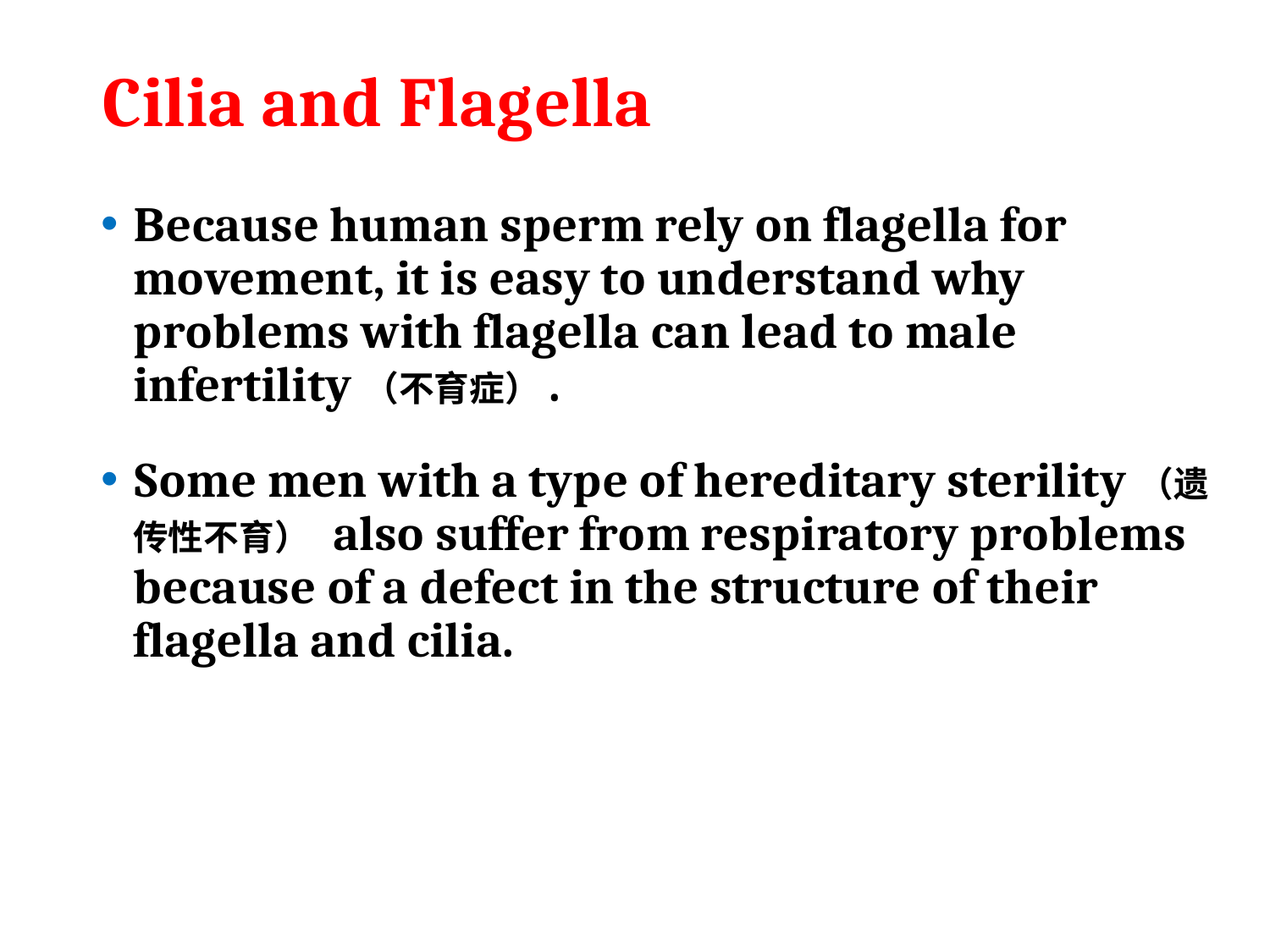

# Cilia and Flagella
Because human sperm rely on flagella for movement, it is easy to understand why problems with flagella can lead to male infertility（不育症）.
Some men with a type of hereditary sterility（遗传性不育） also suffer from respiratory problems because of a defect in the structure of their flagella and cilia.